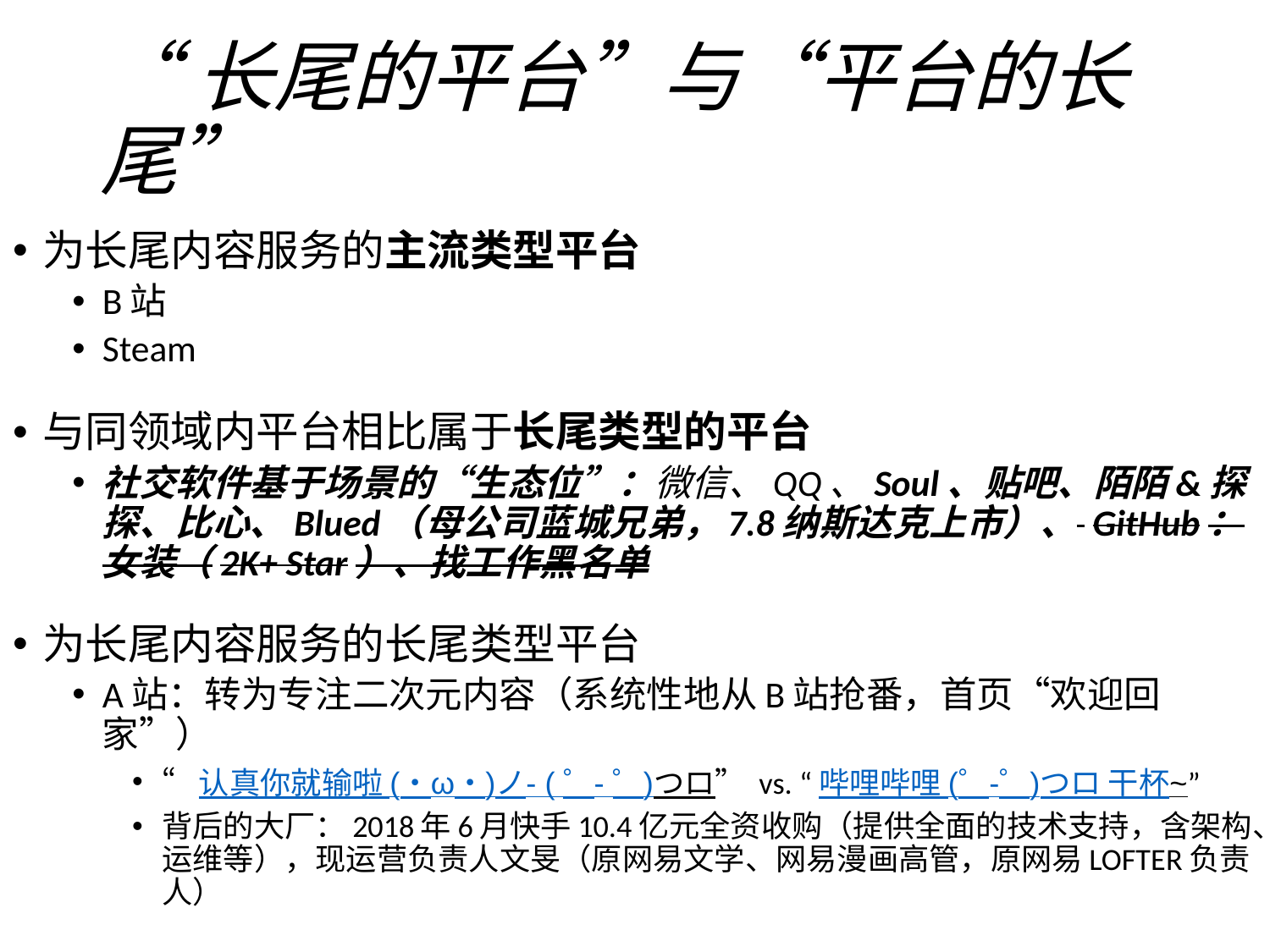

# “长尾的平台”与“平台的长尾”
为长尾内容服务的主流类型平台
B站
Steam

与同领域内平台相比属于长尾类型的平台
社交软件基于场景的“生态位”：微信、QQ、Soul、贴吧、陌陌&探探、比心、Blued（母公司蓝城兄弟，7.8纳斯达克上市）、 GitHub：女装（2K+ Star）、找工作黑名单

为长尾内容服务的长尾类型平台
A站：转为专注二次元内容（系统性地从B站抢番，首页“欢迎回家”）
“认真你就输啦 (・ω・)ノ- ( ゜- ゜)つロ” vs. “哔哩哔哩 (゜-゜)つロ 干杯~”
背后的大厂：2018年6月快手10.4亿元全资收购（提供全面的技术支持，含架构、运维等），现运营负责人文旻（原网易文学、网易漫画高管，原网易LOFTER负责人）